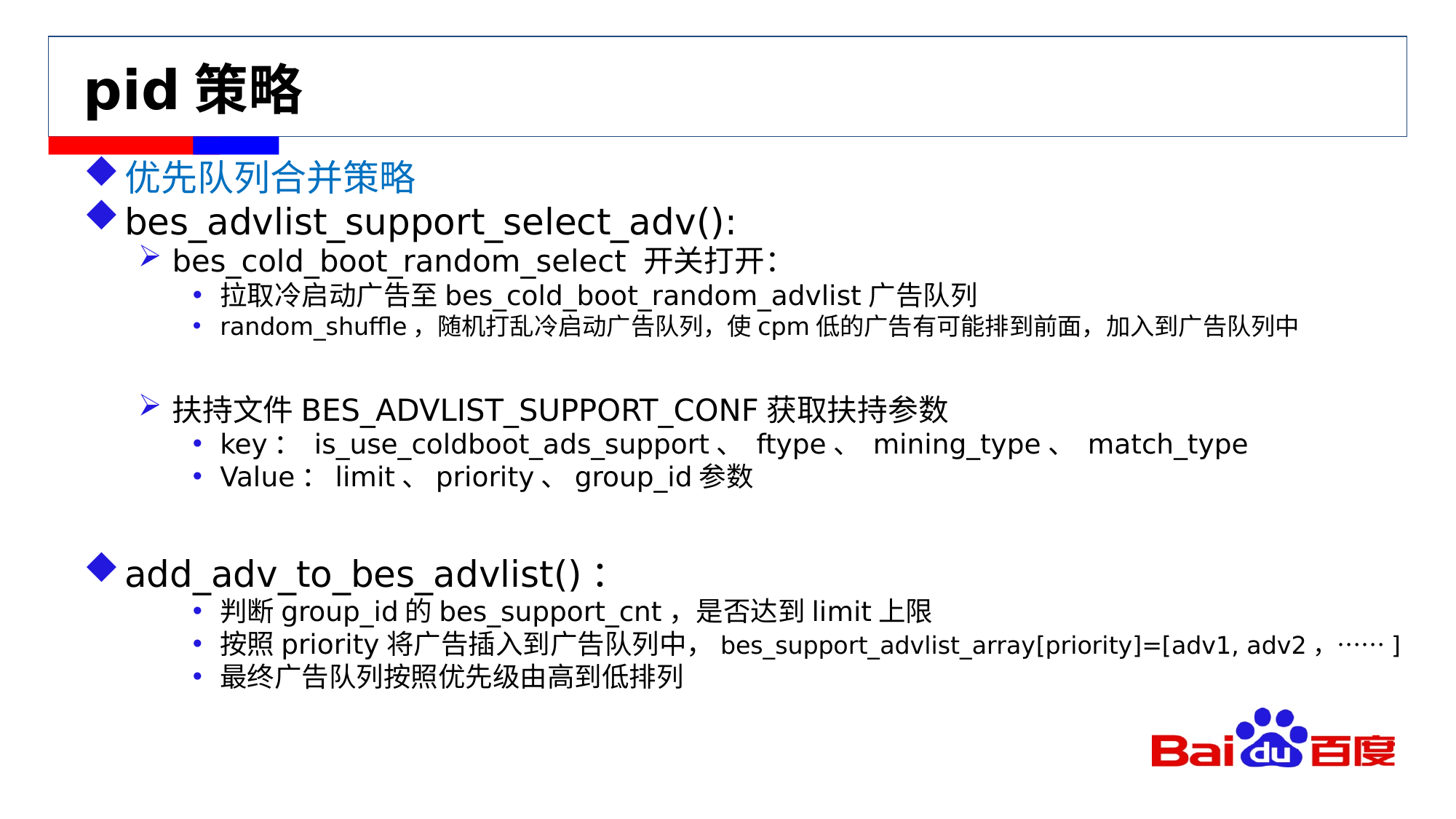

# pid策略
优先队列合并策略
bes_advlist_support_select_adv():
bes_cold_boot_random_select 开关打开：
拉取冷启动广告至bes_cold_boot_random_advlist广告队列
random_shuffle，随机打乱冷启动广告队列，使cpm低的广告有可能排到前面，加入到广告队列中

扶持文件BES_ADVLIST_SUPPORT_CONF获取扶持参数
key： is_use_coldboot_ads_support、 ftype、 mining_type、 match_type
Value：limit、priority、group_id参数

add_adv_to_bes_advlist()：
判断group_id的bes_support_cnt，是否达到limit上限
按照priority将广告插入到广告队列中，bes_support_advlist_array[priority]=[adv1, adv2，……]
最终广告队列按照优先级由高到低排列